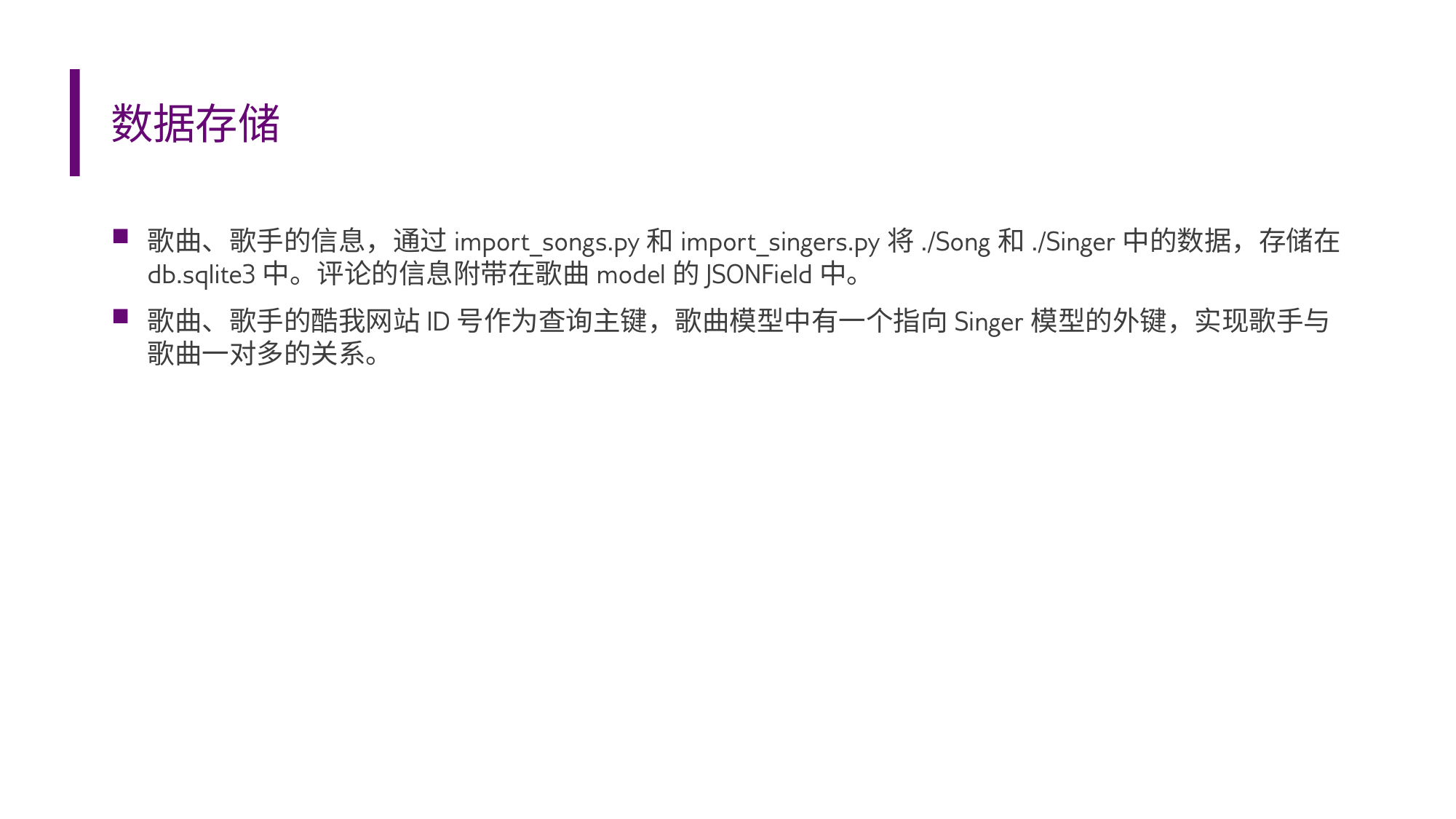

# 数据存储
歌曲、歌手的信息，通过import_songs.py和import_singers.py将./Song和./Singer中的数据，存储在db.sqlite3中。评论的信息附带在歌曲model的JSONField中。
歌曲、歌手的酷我网站ID号作为查询主键，歌曲模型中有一个指向Singer模型的外键，实现歌手与歌曲一对多的关系。